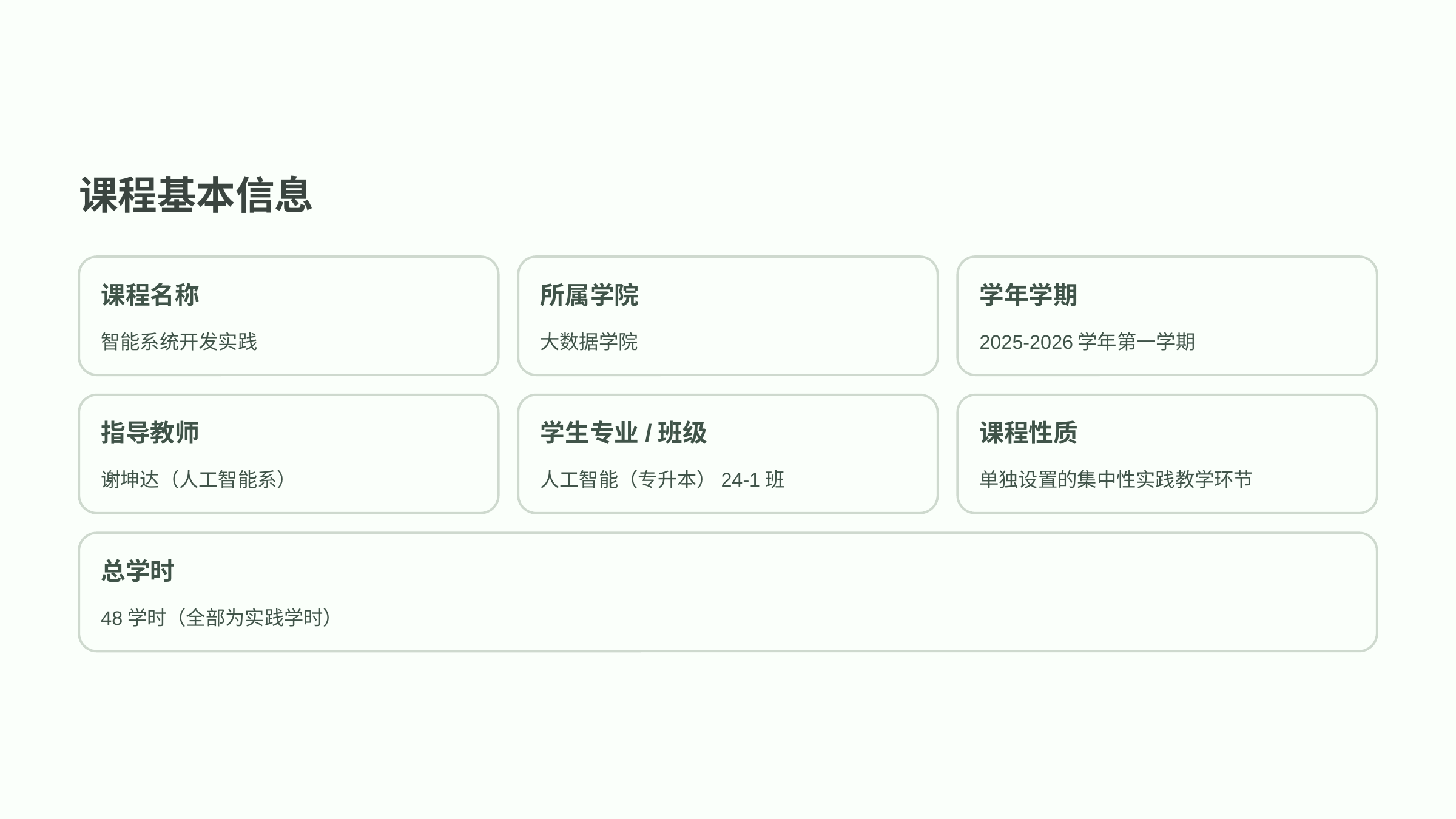

课程基本信息

课程名称
所属学院
学年学期
智能系统开发实践
大数据学院
2025-2026学年第一学期

指导教师
学生专业/班级
课程性质
谢坤达（人工智能系）
人工智能（专升本）24-1班
单独设置的集中性实践教学环节

总学时
48学时（全部为实践学时）